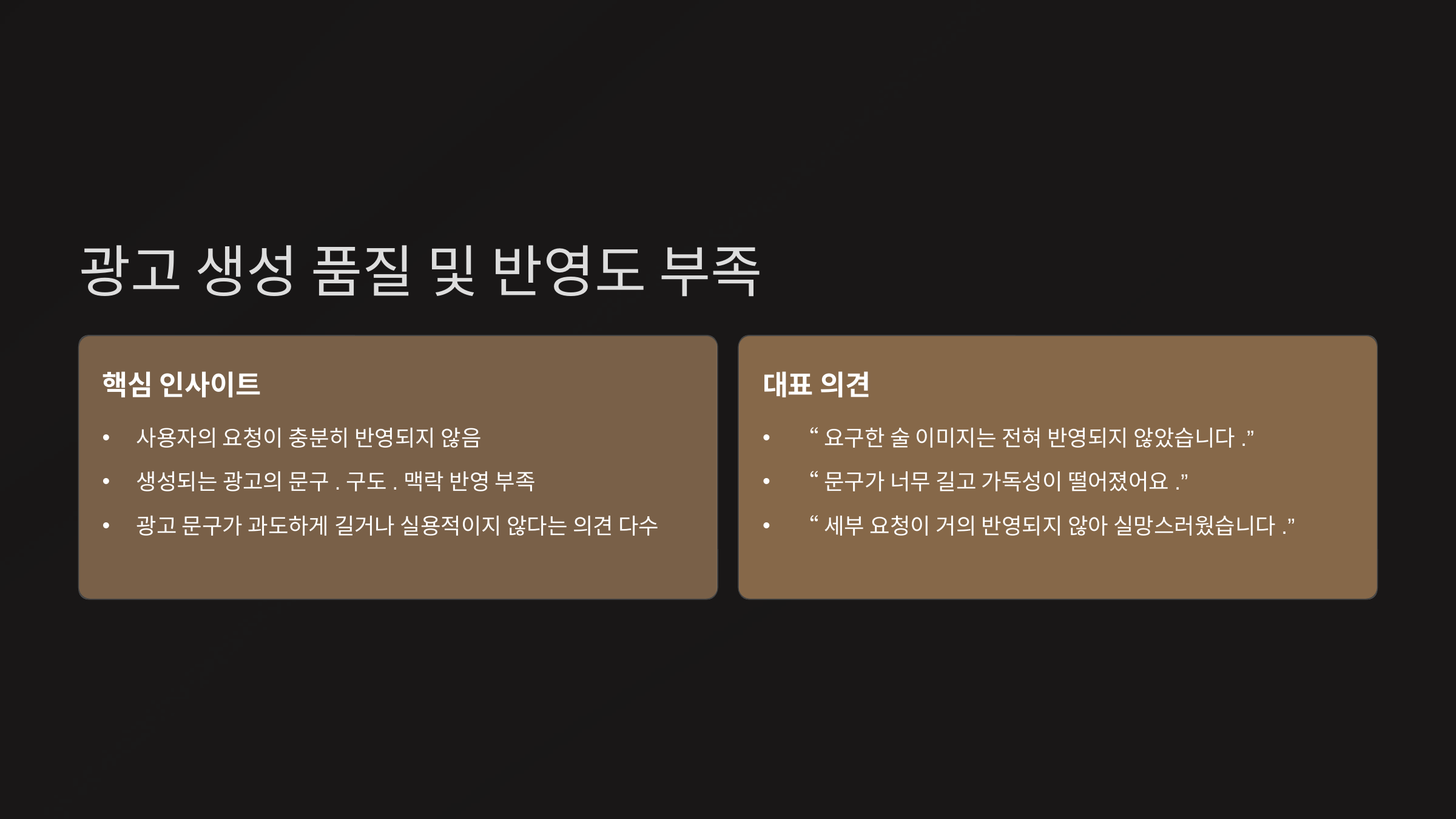

광고 생성 품질 및 반영도 부족

대표 의견
핵심 인사이트
사용자의 요청이 충분히 반영되지 않음
“요구한 술 이미지는 전혀 반영되지 않았습니다.”
생성되는 광고의 문구.구도.맥락 반영 부족
“문구가 너무 길고 가독성이 떨어졌어요.”
광고 문구가 과도하게 길거나 실용적이지 않다는 의견 다수
“세부 요청이 거의 반영되지 않아 실망스러웠습니다.”